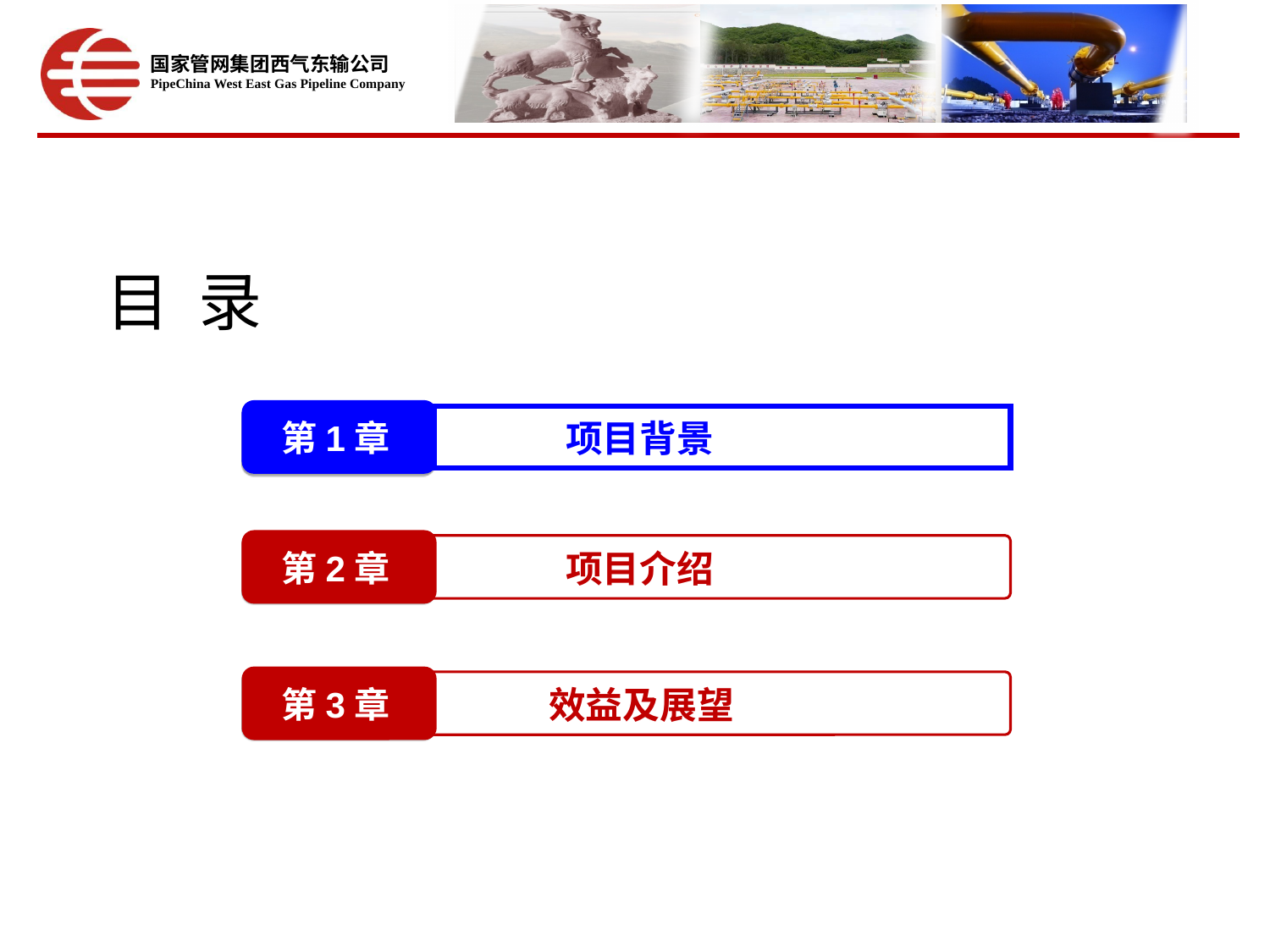

目  录

第1章

             项目背景

第2章

             项目介绍

第3章

           效益及展望